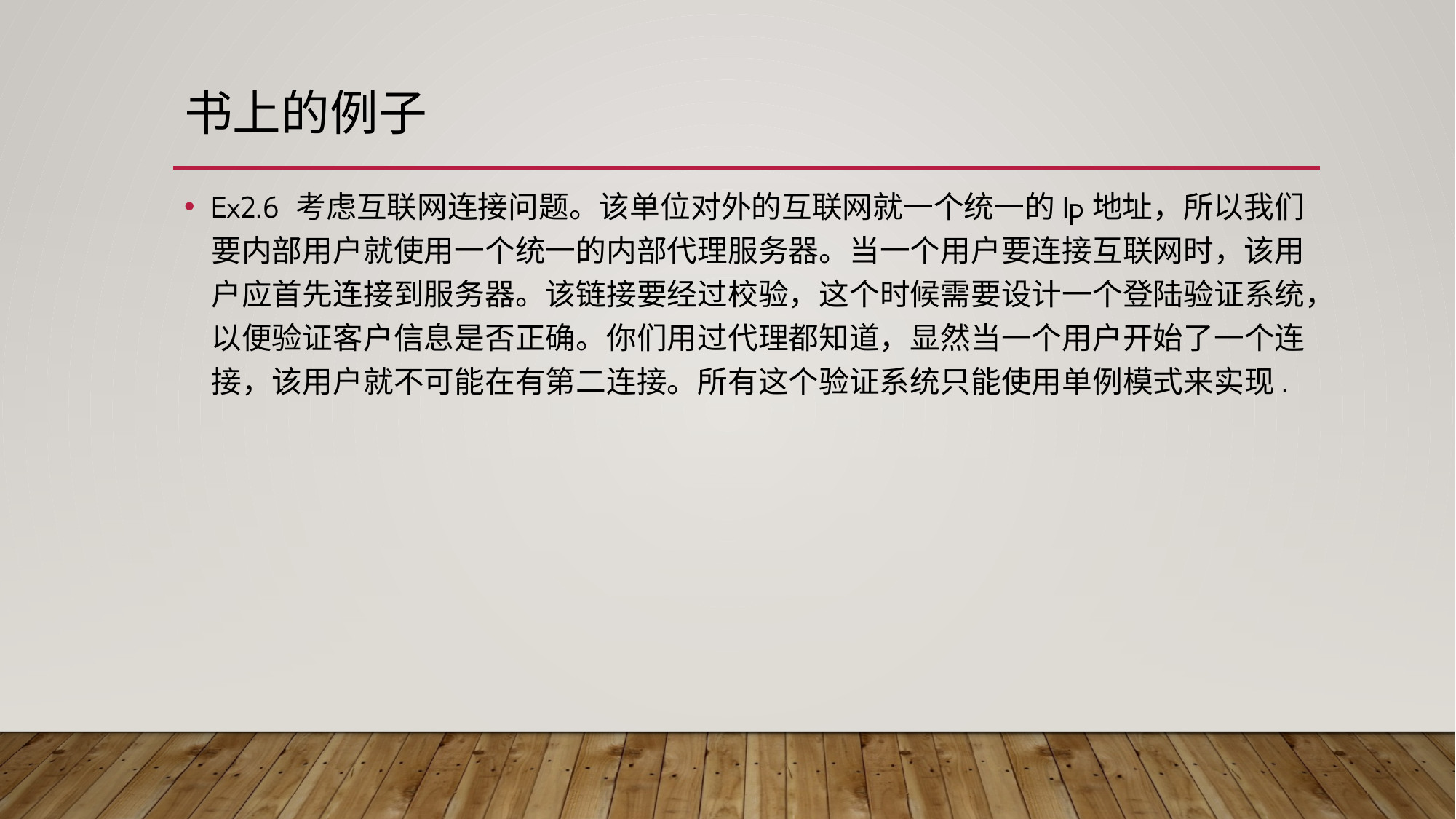

# 书上的例子
Ex2.6 考虑互联网连接问题。该单位对外的互联网就一个统一的Ip地址，所以我们要内部用户就使用一个统一的内部代理服务器。当一个用户要连接互联网时，该用户应首先连接到服务器。该链接要经过校验，这个时候需要设计一个登陆验证系统，以便验证客户信息是否正确。你们用过代理都知道，显然当一个用户开始了一个连接，该用户就不可能在有第二连接。所有这个验证系统只能使用单例模式来实现.